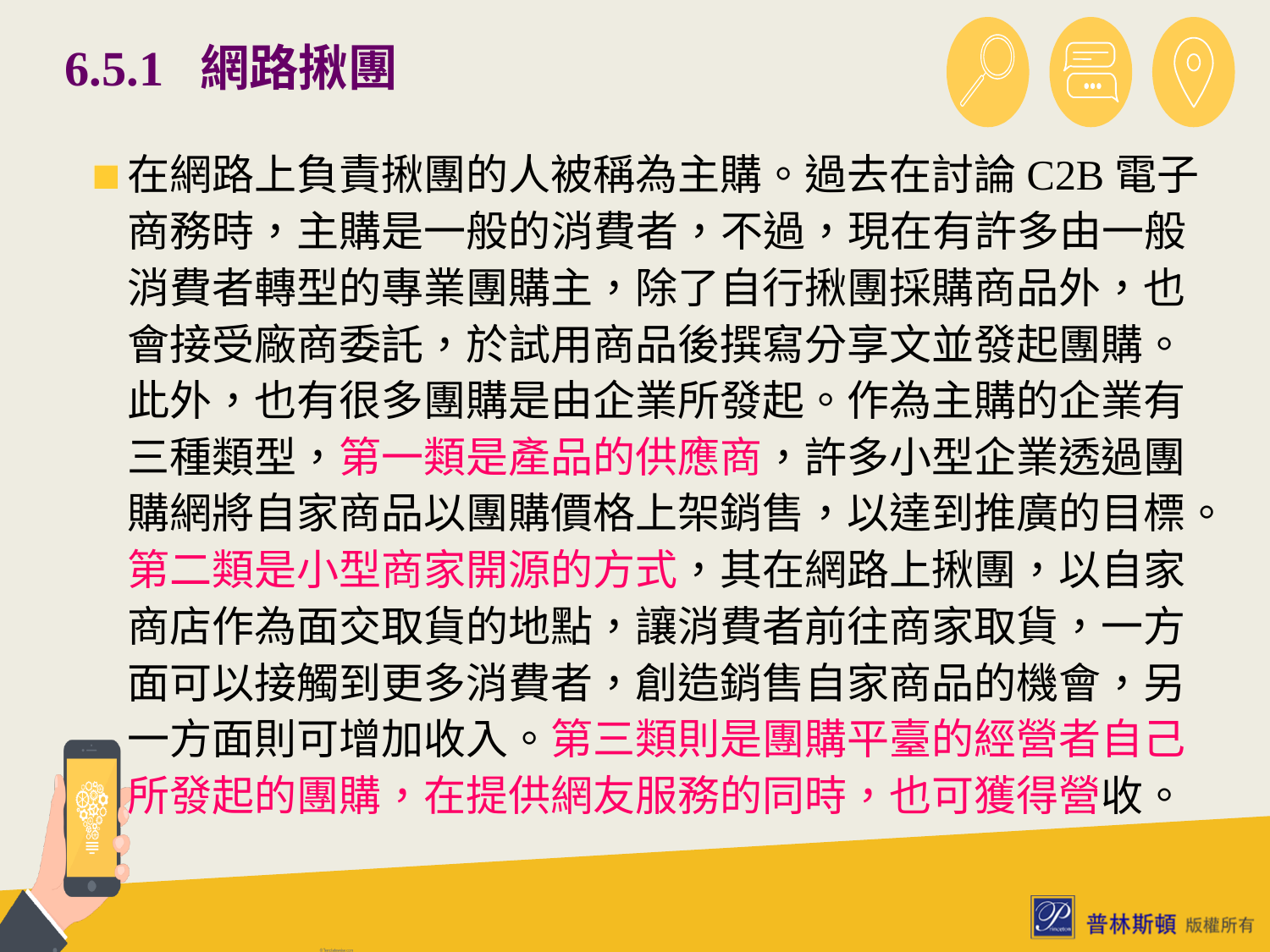

# 6.5.1  網路揪團
在網路上負責揪團的人被稱為主購。過去在討論C2B電子商務時，主購是一般的消費者，不過，現在有許多由一般消費者轉型的專業團購主，除了自行揪團採購商品外，也會接受廠商委託，於試用商品後撰寫分享文並發起團購。此外，也有很多團購是由企業所發起。作為主購的企業有三種類型，第一類是產品的供應商，許多小型企業透過團購網將自家商品以團購價格上架銷售，以達到推廣的目標。第二類是小型商家開源的方式，其在網路上揪團，以自家商店作為面交取貨的地點，讓消費者前往商家取貨，一方面可以接觸到更多消費者，創造銷售自家商品的機會，另一方面則可增加收入。第三類則是團購平臺的經營者自己所發起的團購，在提供網友服務的同時，也可獲得營收。